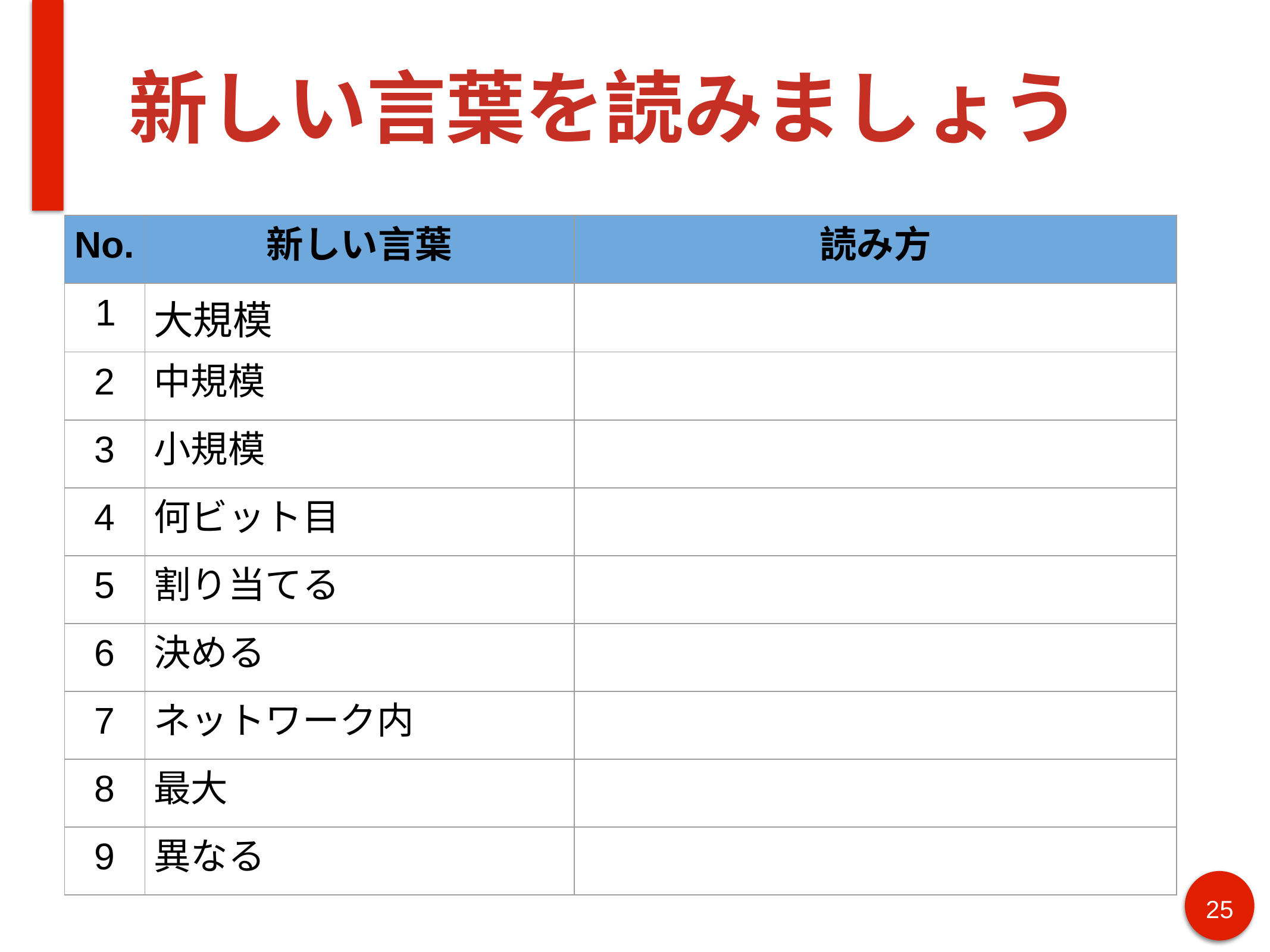

# 新しい言葉を読みましょう
| No. | 新しい言葉 | 読み方 |
| --- | --- | --- |
| 1 | 大規模 |  |
| 2 | 中規模 |  |
| 3 | 小規模 |  |
| 4 | 何ビット目 |  |
| 5 | 割り当てる |  |
| 6 | 決める |  |
| 7 | ネットワーク内 |  |
| 8 | 最大 |  |
| 9 | 異なる |  |
25